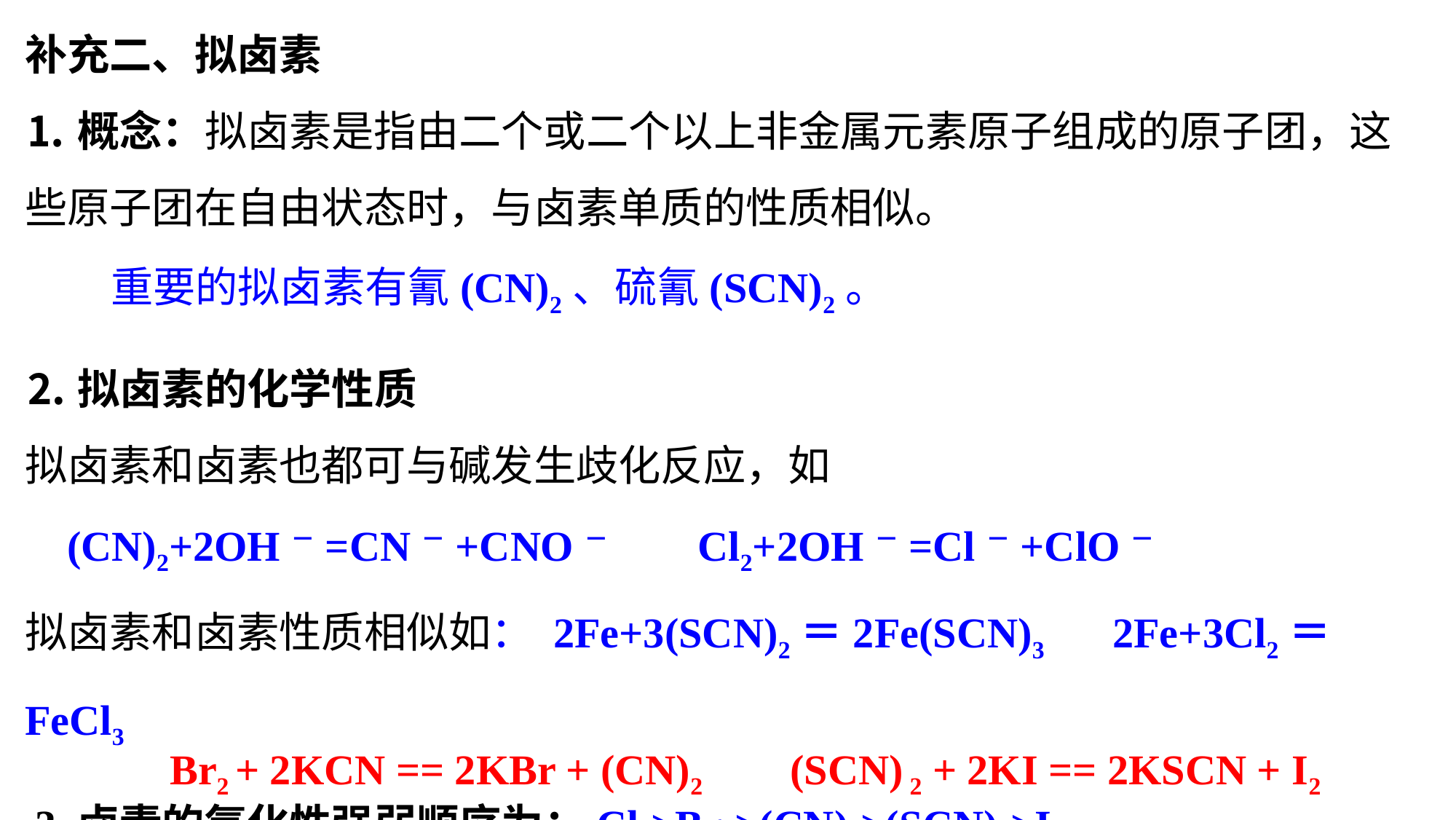

补充二、拟卤素
⒈概念：拟卤素是指由二个或二个以上非金属元素原子组成的原子团，这些原子团在自由状态时，与卤素单质的性质相似。
        重要的拟卤素有氰(CN)2、硫氰(SCN)2。
⒉拟卤素的化学性质
拟卤素和卤素也都可与碱发生歧化反应，如
    (CN)2+2OH－=CN－+CNO－              Cl2+2OH－=Cl－+ClO－
拟卤素和卤素性质相似如： 2Fe+3(SCN)2＝2Fe(SCN)3           2Fe+3Cl2＝FeCl3
 3.卤素的氧化性强弱顺序为：Cl2>Br2>(CN)2>(SCN)2>I2
Br2 + 2KCN == 2KBr + (CN)2
(SCN) 2 + 2KI == 2KSCN + I2